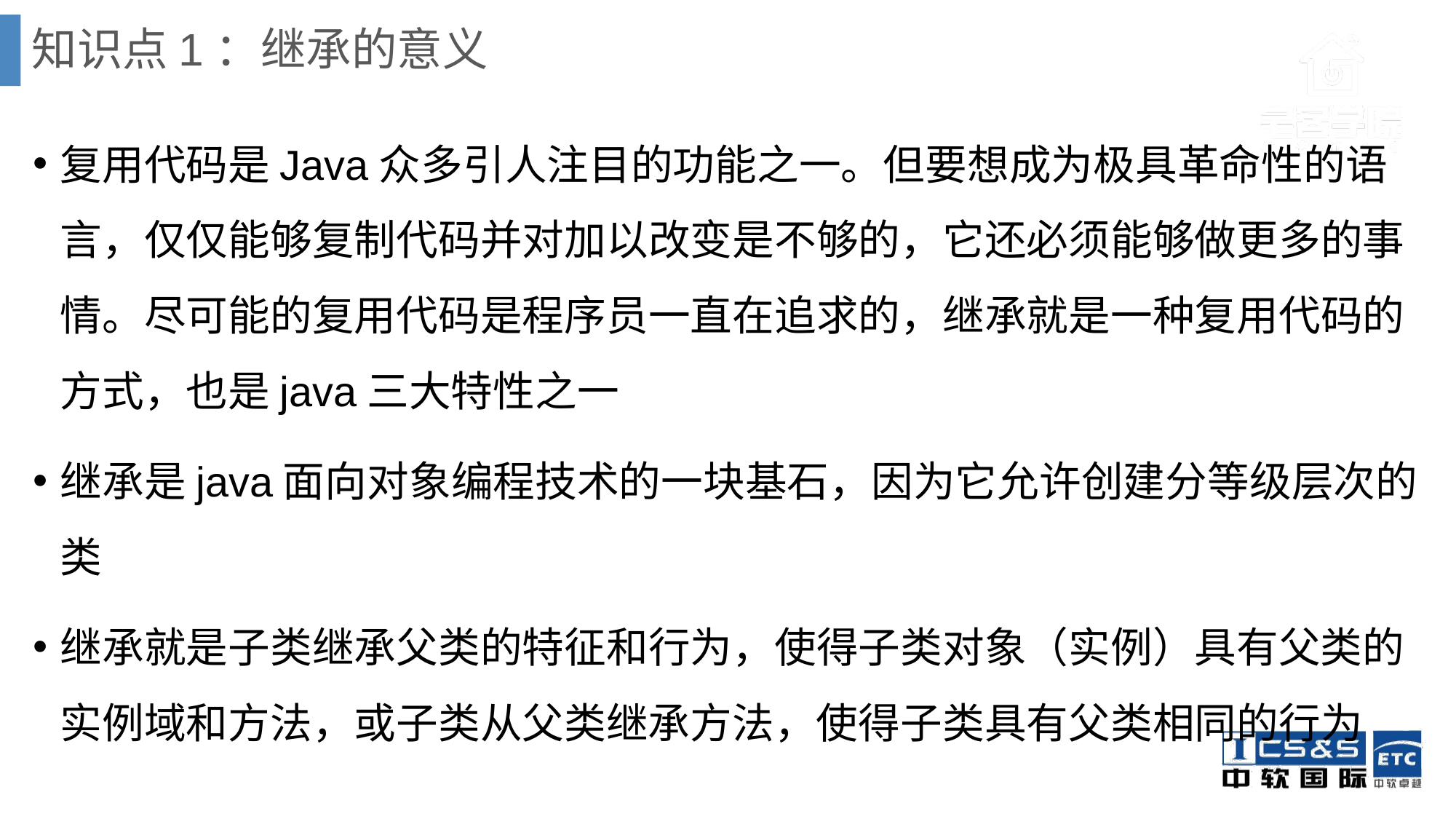

# 知识点1：继承的意义
复用代码是Java众多引人注目的功能之一。但要想成为极具革命性的语言，仅仅能够复制代码并对加以改变是不够的，它还必须能够做更多的事情。尽可能的复用代码是程序员一直在追求的，继承就是一种复用代码的方式，也是java三大特性之一
继承是java面向对象编程技术的一块基石，因为它允许创建分等级层次的类
继承就是子类继承父类的特征和行为，使得子类对象（实例）具有父类的实例域和方法，或子类从父类继承方法，使得子类具有父类相同的行为